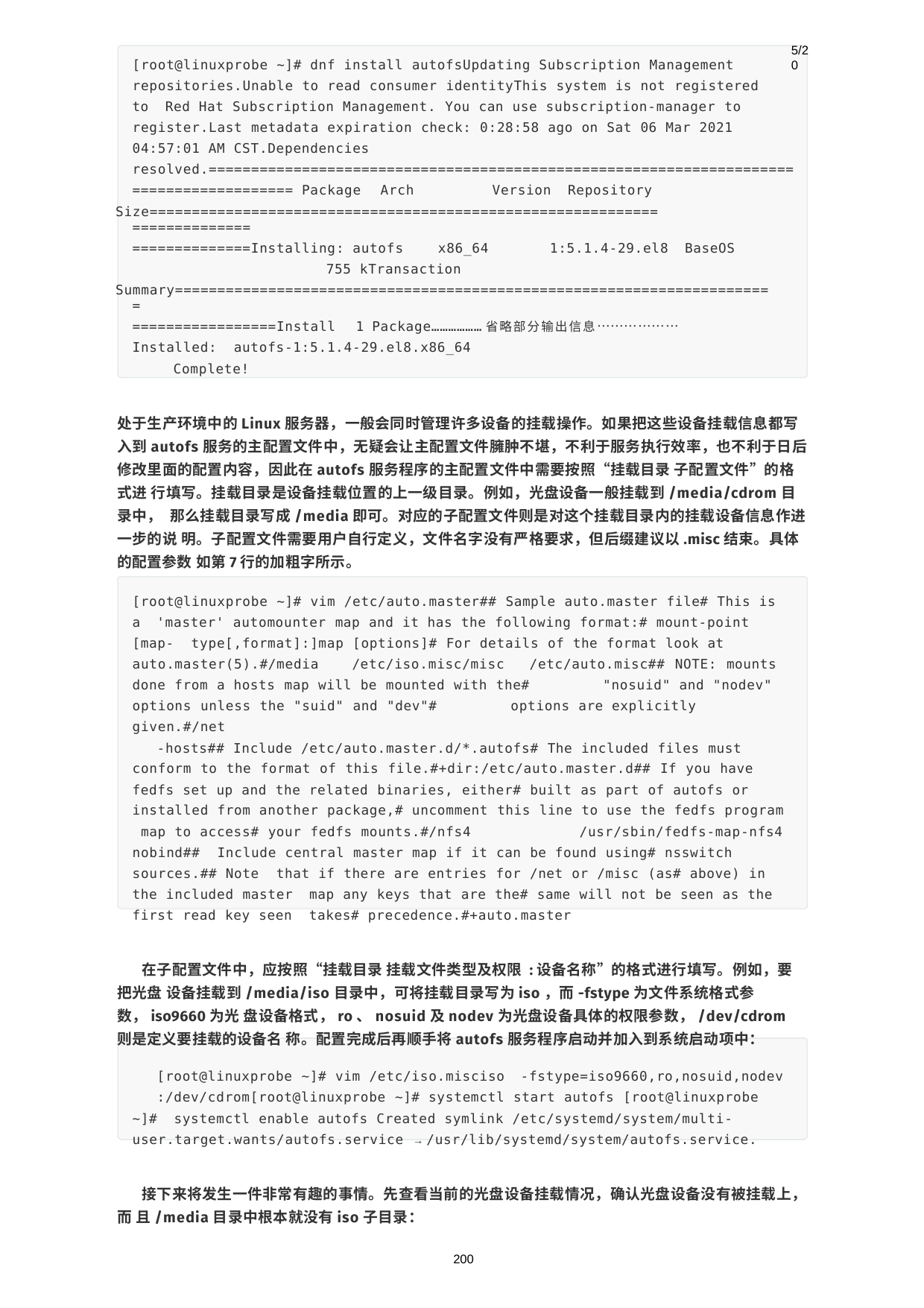

5/20

[root@linuxprobe ~]# dnf install autofsUpdating Subscription Management  repositories.Unable to read consumer identityThis system is not registered to  Red Hat Subscription Management. You can use subscription-manager to  register.Last metadata expiration check: 0:28:58 ago on Sat 06 Mar 2021  04:57:01 AM CST.Dependencies
resolved.=====================================================================
=================== Package	Arch	Version  Repository
Size==========================================================================
==============Installing: autofs	x86_64	1:5.1.4-29.el8  BaseOS	755 kTransaction
Summary=======================================================================
=================Install	1 Package………………省略部分输出信息………………Installed:  autofs-1:5.1.4-29.el8.x86_64
Complete!

处于生产环境中的Linux服务器，一般会同时管理许多设备的挂载操作。如果把这些设备挂载信息都写 入到autofs服务的主配置文件中，无疑会让主配置文件臃肿不堪，不利于服务执行效率，也不利于日后 修改里面的配置内容，因此在autofs服务程序的主配置文件中需要按照“挂载目录 子配置文件”的格式进 行填写。挂载目录是设备挂载位置的上一级目录。例如，光盘设备一般挂载到/media/cdrom目录中，  那么挂载目录写成/media即可。对应的子配置文件则是对这个挂载目录内的挂载设备信息作进一步的说 明。子配置文件需要用户自行定义，文件名字没有严格要求，但后缀建议以.misc结束。具体的配置参数 如第7行的加粗字所示。

[root@linuxprobe ~]# vim /etc/auto.master## Sample auto.master file# This is a  'master' automounter map and it has the following format:# mount-point [map-  type[,format]:]map [options]# For details of the format look at  auto.master(5).#/media	/etc/iso.misc/misc		/etc/auto.misc## NOTE: mounts  done from a hosts map will be mounted with the#	"nosuid" and "nodev"  options unless the "suid" and "dev"#	options are explicitly given.#/net
-hosts## Include /etc/auto.master.d/*.autofs# The included files must  conform to the format of this file.#+dir:/etc/auto.master.d## If you have  fedfs set up and the related binaries, either# built as part of autofs or  installed from another package,# uncomment this line to use the fedfs program  map to access# your fedfs mounts.#/nfs4	/usr/sbin/fedfs-map-nfs4 nobind##  Include central master map if it can be found using# nsswitch sources.## Note  that if there are entries for /net or /misc (as# above) in the included master  map any keys that are the# same will not be seen as the first read key seen  takes# precedence.#+auto.master

在子配置文件中，应按照“挂载目录 挂载文件类型及权限 :设备名称”的格式进行填写。例如，要把光盘 设备挂载到/media/iso目录中，可将挂载目录写为iso，而-fstype为文件系统格式参数，iso9660为光 盘设备格式，ro、nosuid及nodev为光盘设备具体的权限参数，/dev/cdrom则是定义要挂载的设备名 称。配置完成后再顺手将autofs服务程序启动并加入到系统启动项中：

[root@linuxprobe ~]# vim /etc/iso.misciso	-fstype=iso9660,ro,nosuid,nodev
:/dev/cdrom[root@linuxprobe ~]# systemctl start autofs [root@linuxprobe ~]#  systemctl enable autofs Created symlink /etc/systemd/system/multi-  user.target.wants/autofs.service → /usr/lib/systemd/system/autofs.service.

接下来将发生一件非常有趣的事情。先查看当前的光盘设备挂载情况，确认光盘设备没有被挂载上，而 且/media目录中根本就没有iso子目录：

200